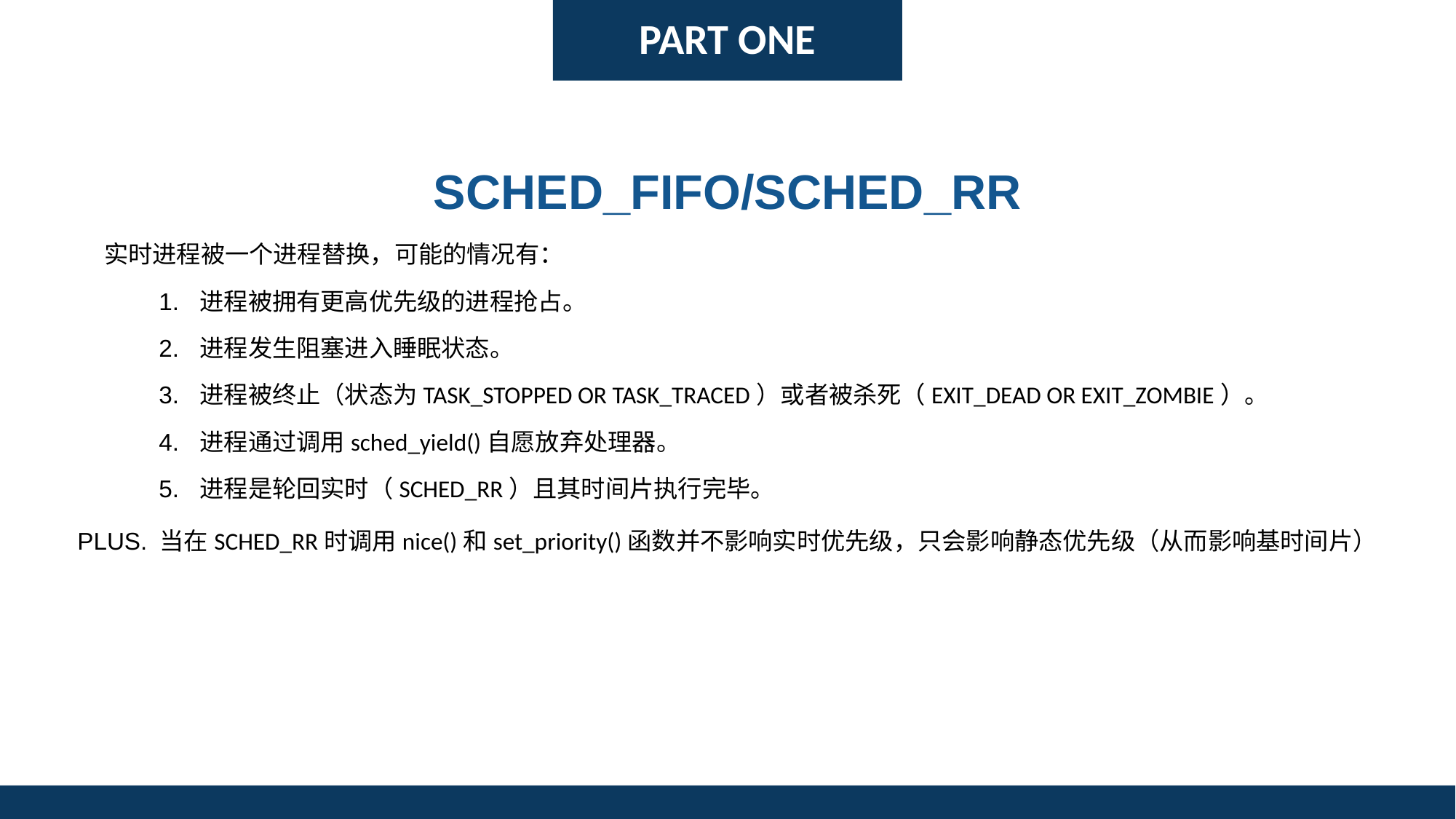

PART ONE
SCHED_FIFO/SCHED_RR
实时进程被一个进程替换，可能的情况有：
进程被拥有更高优先级的进程抢占。
进程发生阻塞进入睡眠状态。
进程被终止（状态为TASK_STOPPED OR TASK_TRACED）或者被杀死（EXIT_DEAD OR EXIT_ZOMBIE）。
进程通过调用sched_yield()自愿放弃处理器。
进程是轮回实时（SCHED_RR）且其时间片执行完毕。
PLUS. 当在SCHED_RR时调用nice()和set_priority()函数并不影响实时优先级，只会影响静态优先级（从而影响基时间片）